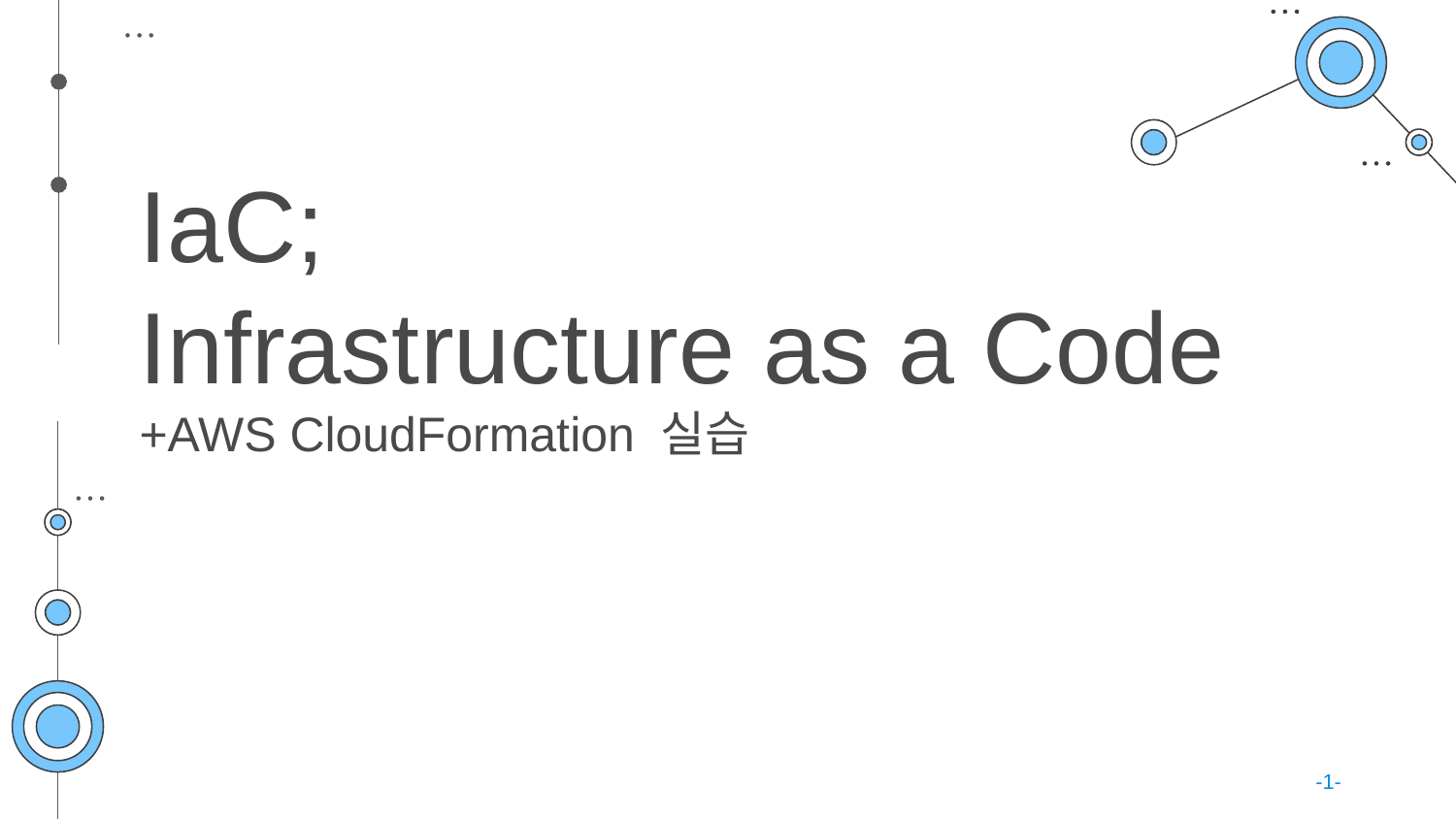

# IaC; Infrastructure as a Code +AWS CloudFormation 실습
-1-